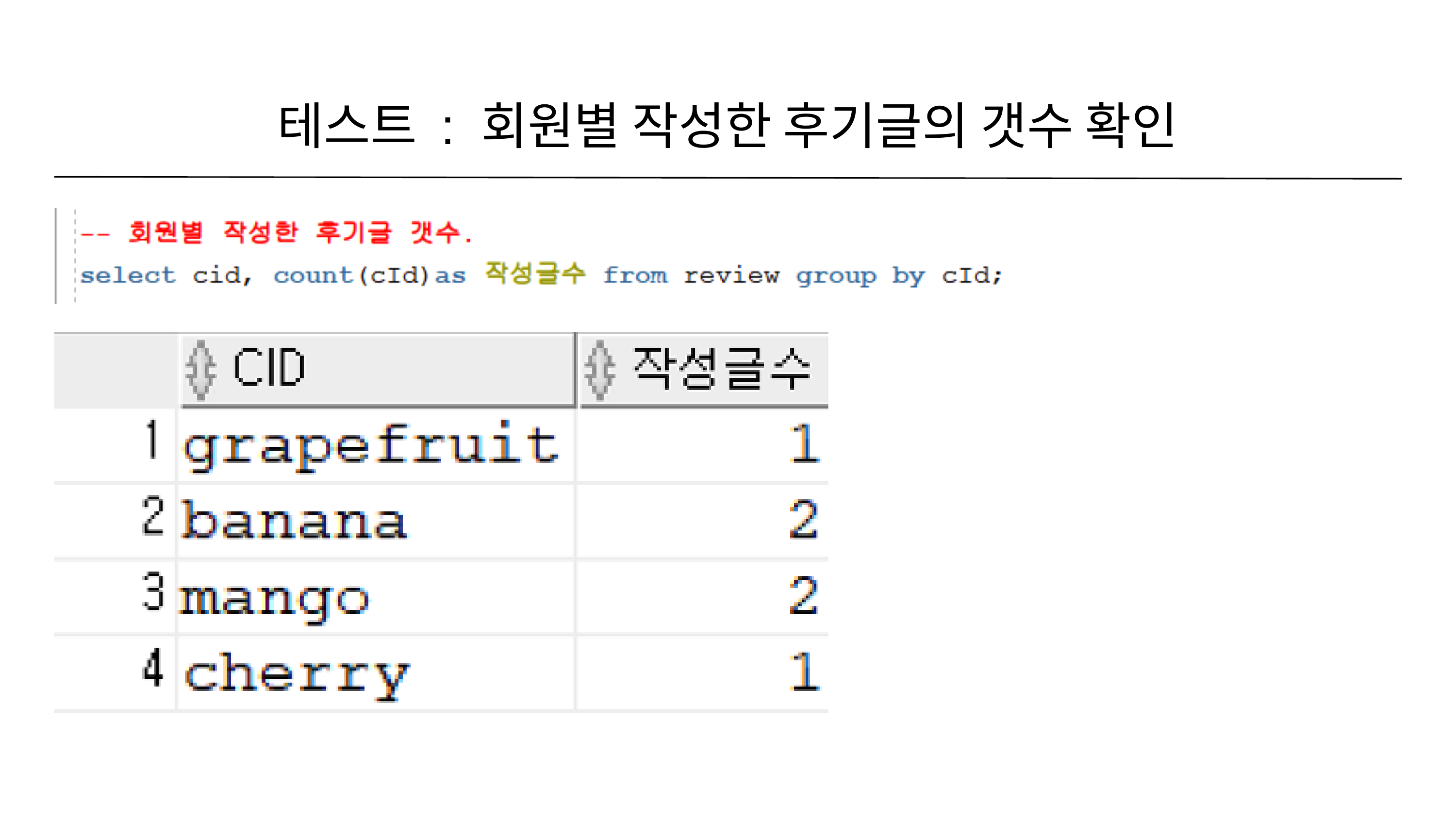

테스트 : 회원별 작성한 후기글의 갯수 확인